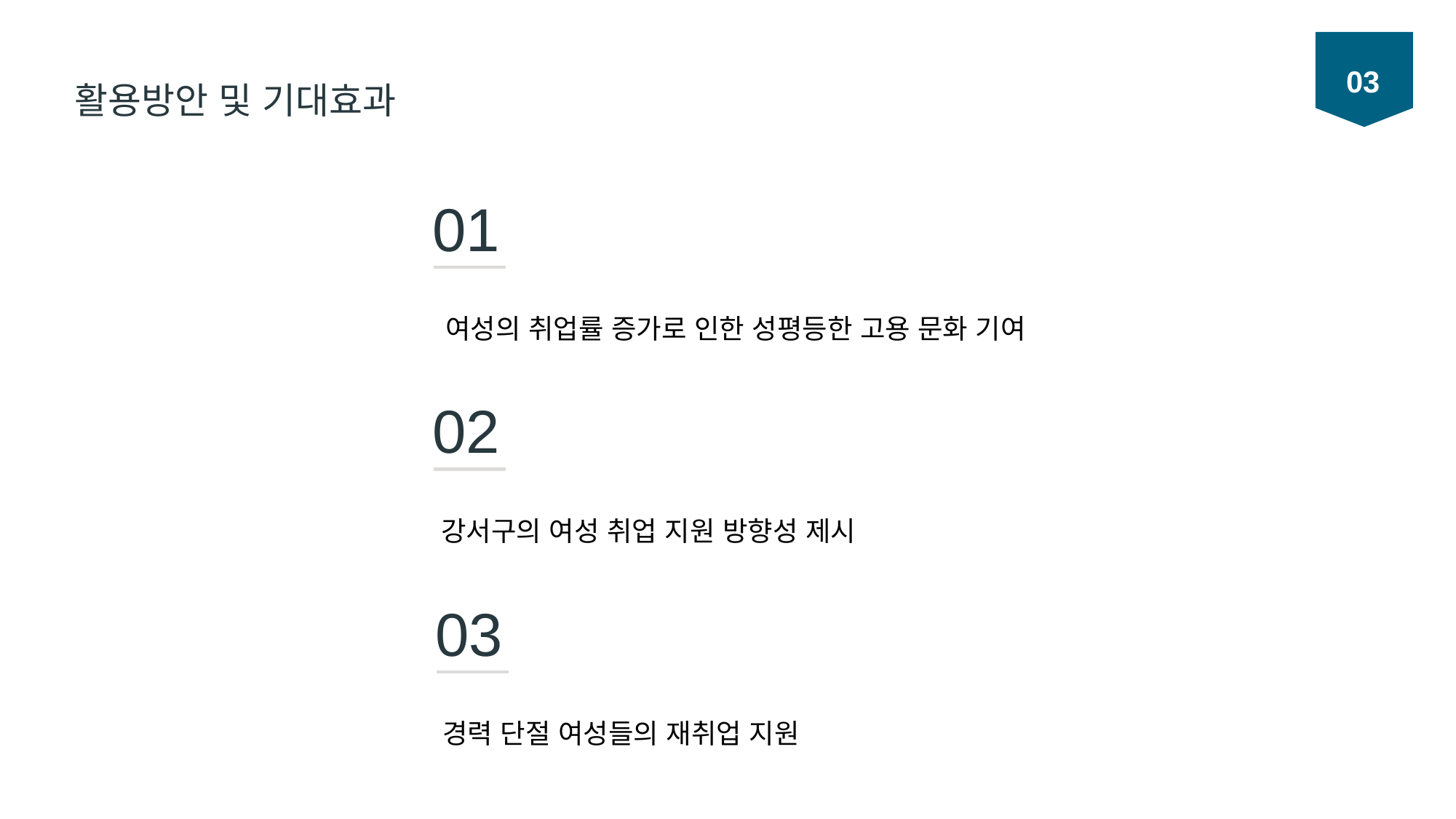

03
활용방안 및 기대효과
01
여성의 취업률 증가로 인한 성평등한 고용 문화 기여
02
강서구의 여성 취업 지원 방향성 제시
03
경력 단절 여성들의 재취업 지원